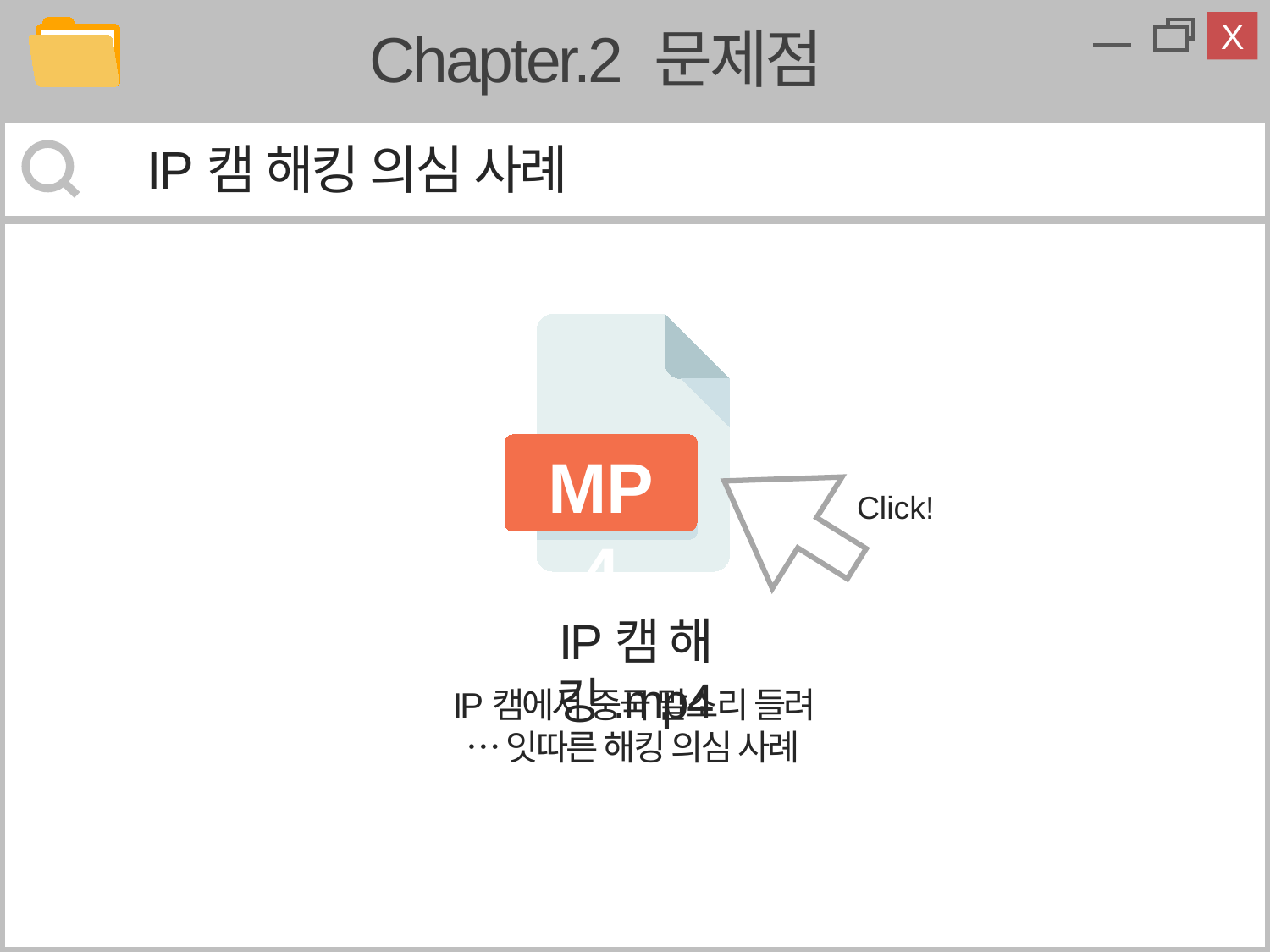

X

Chapter.2 문제점

IP캠 해킹 의심 사례

MP4

Click!

IP캠 해킹.mp4
IP캠에서 중국 말소리 들려 … 잇따른 해킹 의심 사례